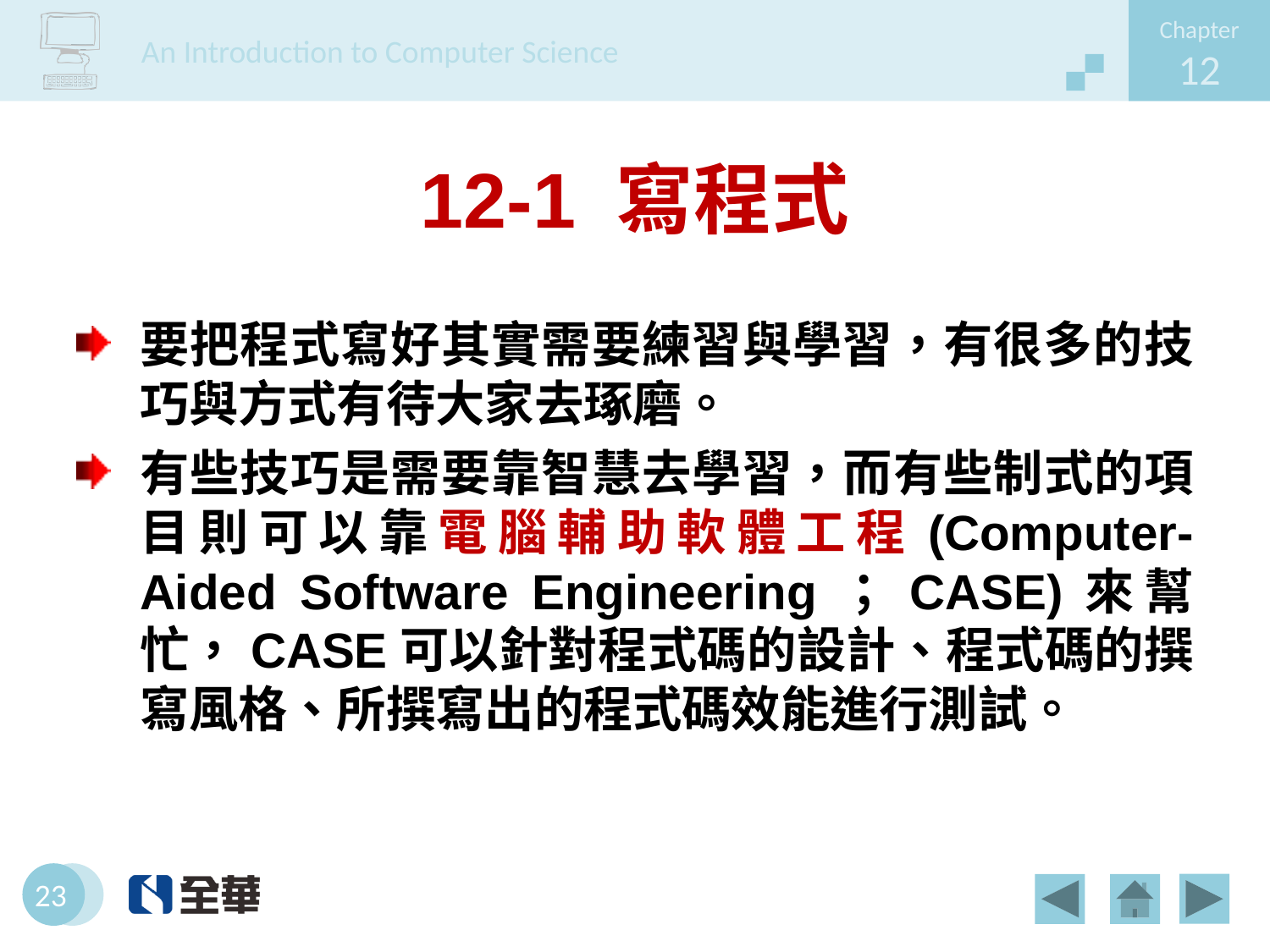

# 12-1 寫程式
要把程式寫好其實需要練習與學習，有很多的技巧與方式有待大家去琢磨。
有些技巧是需要靠智慧去學習，而有些制式的項目則可以靠電腦輔助軟體工程(Computer-Aided Software Engineering；CASE)來幫忙，CASE可以針對程式碼的設計、程式碼的撰寫風格、所撰寫出的程式碼效能進行測試。